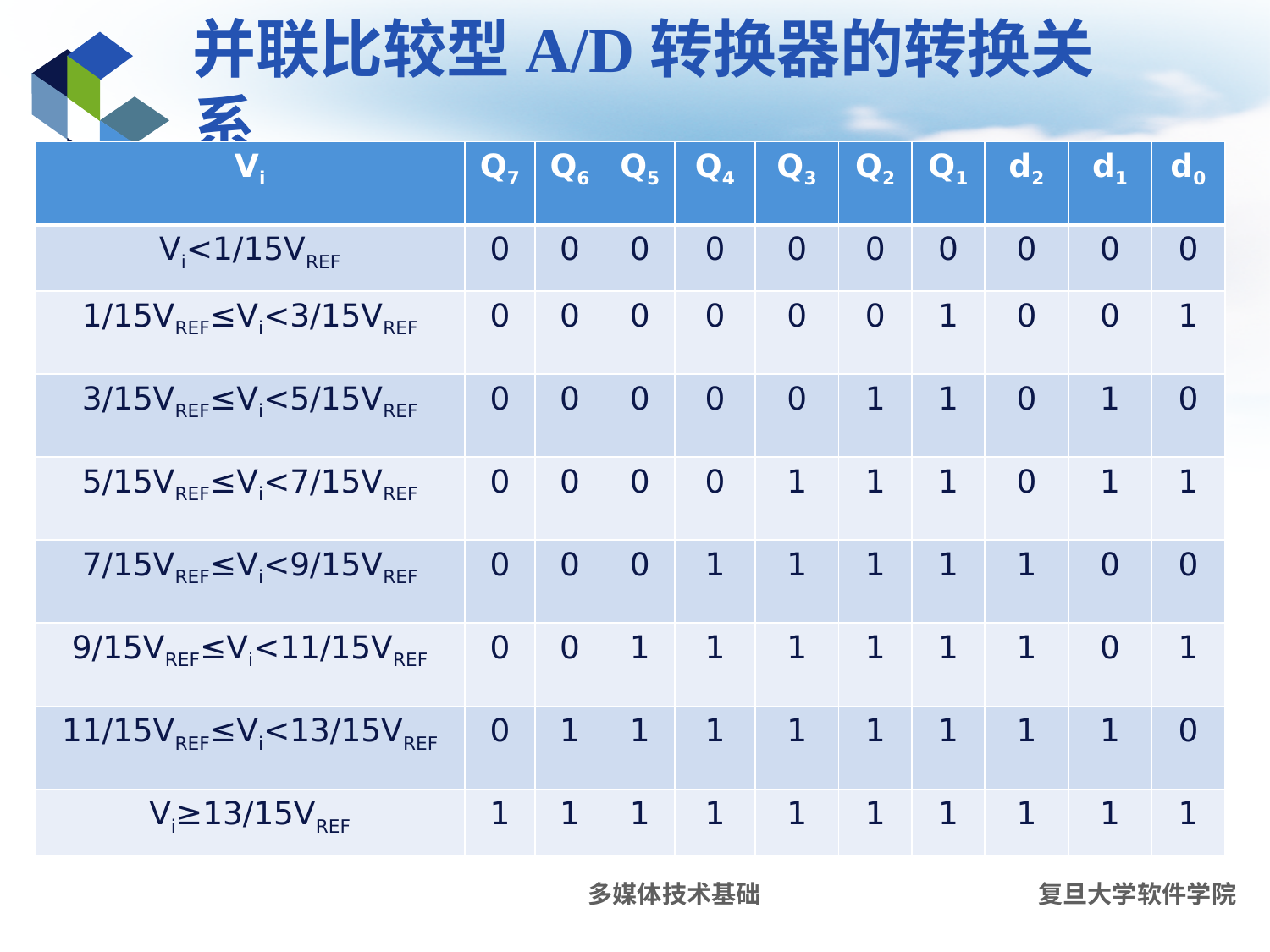

# 并联比较型A/D转换器的转换关系
| Vi | Q7 | Q6 | Q5 | Q4 | Q3 | Q2 | Q1 | d2 | d1 | d0 |
| --- | --- | --- | --- | --- | --- | --- | --- | --- | --- | --- |
| Vi<1/15VREF | 0 | 0 | 0 | 0 | 0 | 0 | 0 | 0 | 0 | 0 |
| 1/15VREF≤Vi<3/15VREF | 0 | 0 | 0 | 0 | 0 | 0 | 1 | 0 | 0 | 1 |
| 3/15VREF≤Vi<5/15VREF | 0 | 0 | 0 | 0 | 0 | 1 | 1 | 0 | 1 | 0 |
| 5/15VREF≤Vi<7/15VREF | 0 | 0 | 0 | 0 | 1 | 1 | 1 | 0 | 1 | 1 |
| 7/15VREF≤Vi<9/15VREF | 0 | 0 | 0 | 1 | 1 | 1 | 1 | 1 | 0 | 0 |
| 9/15VREF≤Vi<11/15VREF | 0 | 0 | 1 | 1 | 1 | 1 | 1 | 1 | 0 | 1 |
| 11/15VREF≤Vi<13/15VREF | 0 | 1 | 1 | 1 | 1 | 1 | 1 | 1 | 1 | 0 |
| Vi≥13/15VREF | 1 | 1 | 1 | 1 | 1 | 1 | 1 | 1 | 1 | 1 |
多媒体技术基础